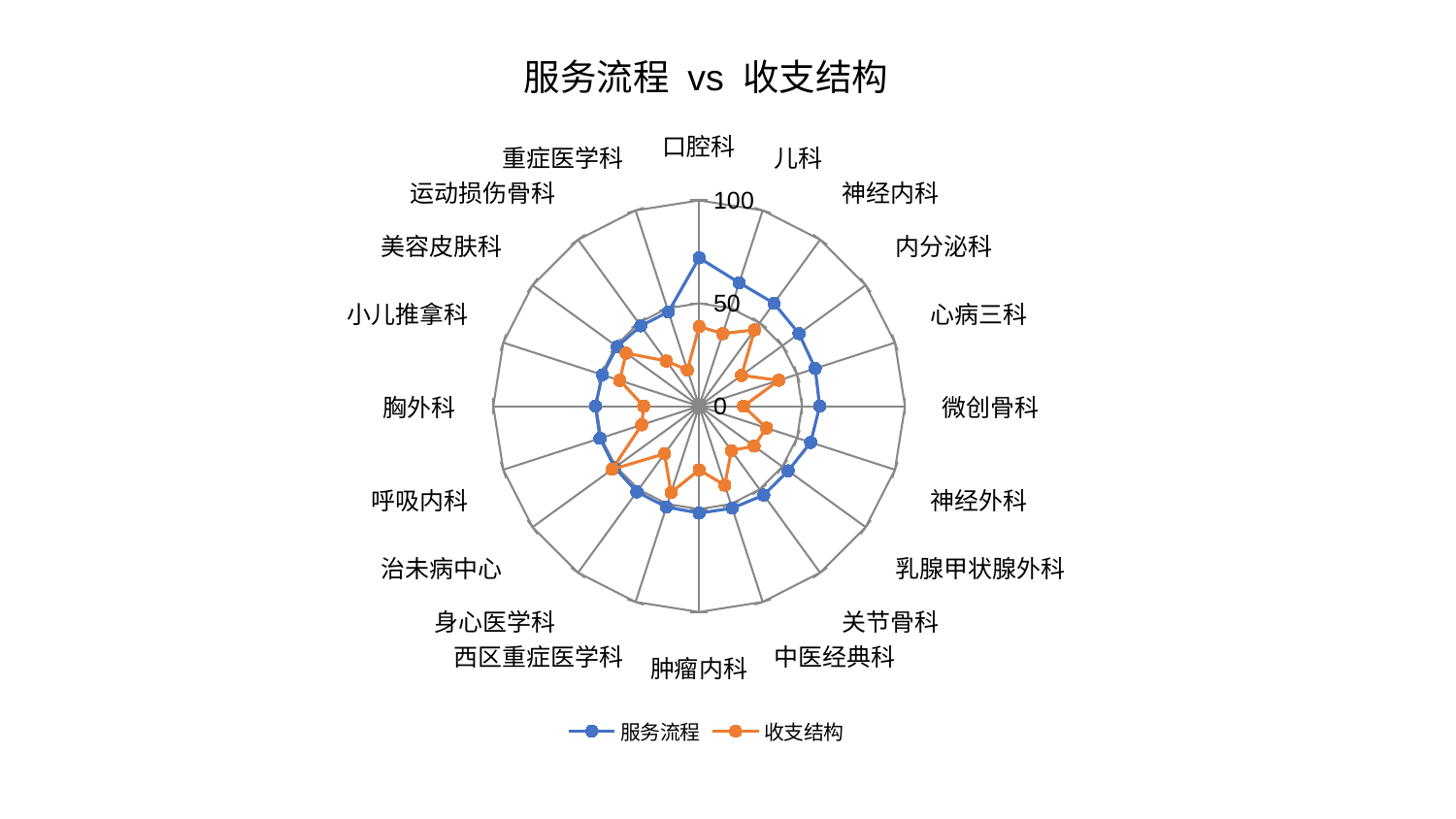

### Chart: 服务流程 vs 收支结构

| Category | 服务流程 | 收支结构 |
|---|---|---|
| 口腔科 | 72.06650300660205 | 38.74865497860706 |
| 儿科 | 63.0644415547862 | 37.0645981282026 |
| 神经内科 | 61.813598434654594 | 45.85965595344539 |
| 内分泌科 | 59.99562267547736 | 25.489715515041823 |
| 心病三科 | 59.317837750281186 | 40.71187923248934 |
| 微创骨科 | 58.565737665445106 | 21.586485478695504 |
| 神经外科 | 57.003136243526015 | 34.38075789133913 |
| 乳腺甲状腺外科 | 53.45619360568958 | 32.9974190853271 |
| 关节骨科 | 53.38901610240846 | 26.691426555512226 |
| 中医经典科 | 52.12048285874284 | 40.35012494608849 |
| 肿瘤内科 | 51.94967899684676 | 30.970112267338223 |
| 西区重症医学科 | 51.51414878051307 | 44.088187031679986 |
| 身心医学科 | 51.44787124449769 | 28.624722185513225 |
| 治未病中心 | 50.75302219730621 | 52.24362413450856 |
| 呼吸内科 | 50.58085438909234 | 29.3096112973754 |
| 胸外科 | 50.37189937336622 | 26.939211044334787 |
| 小儿推拿科 | 49.39914561045856 | 40.550139769854326 |
| 美容皮肤科 | 49.231804717610956 | 43.87468420818759 |
| 运动损伤骨科 | 48.26270642594781 | 27.16167020409879 |
| 重症医学科 | 48.209397511038084 | 18.508845618206564 |
64